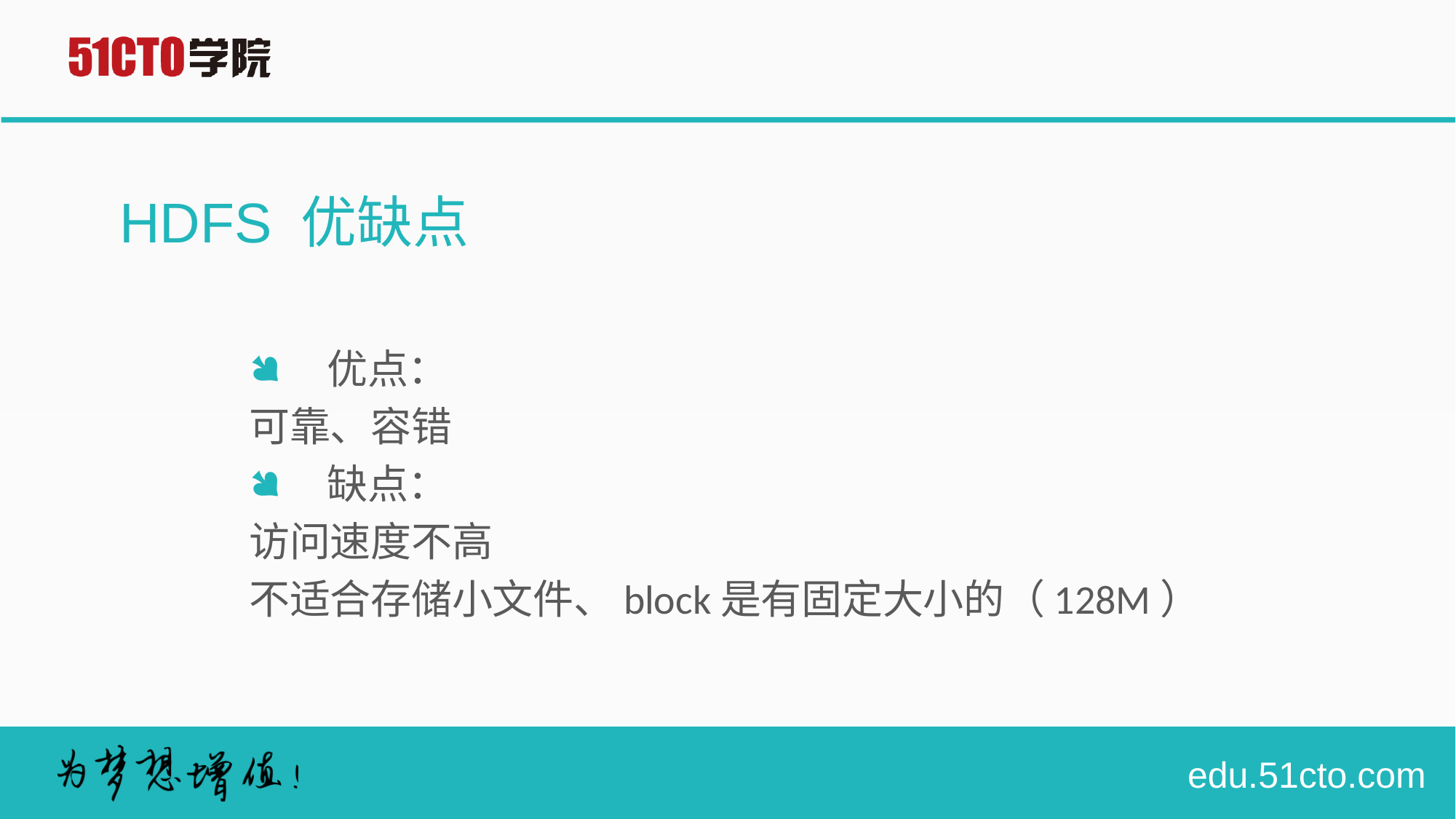

# HDFS 优缺点

优点：
		可靠、容错
缺点：
		访问速度不高
		不适合存储小文件、block是有固定大小的（128M）